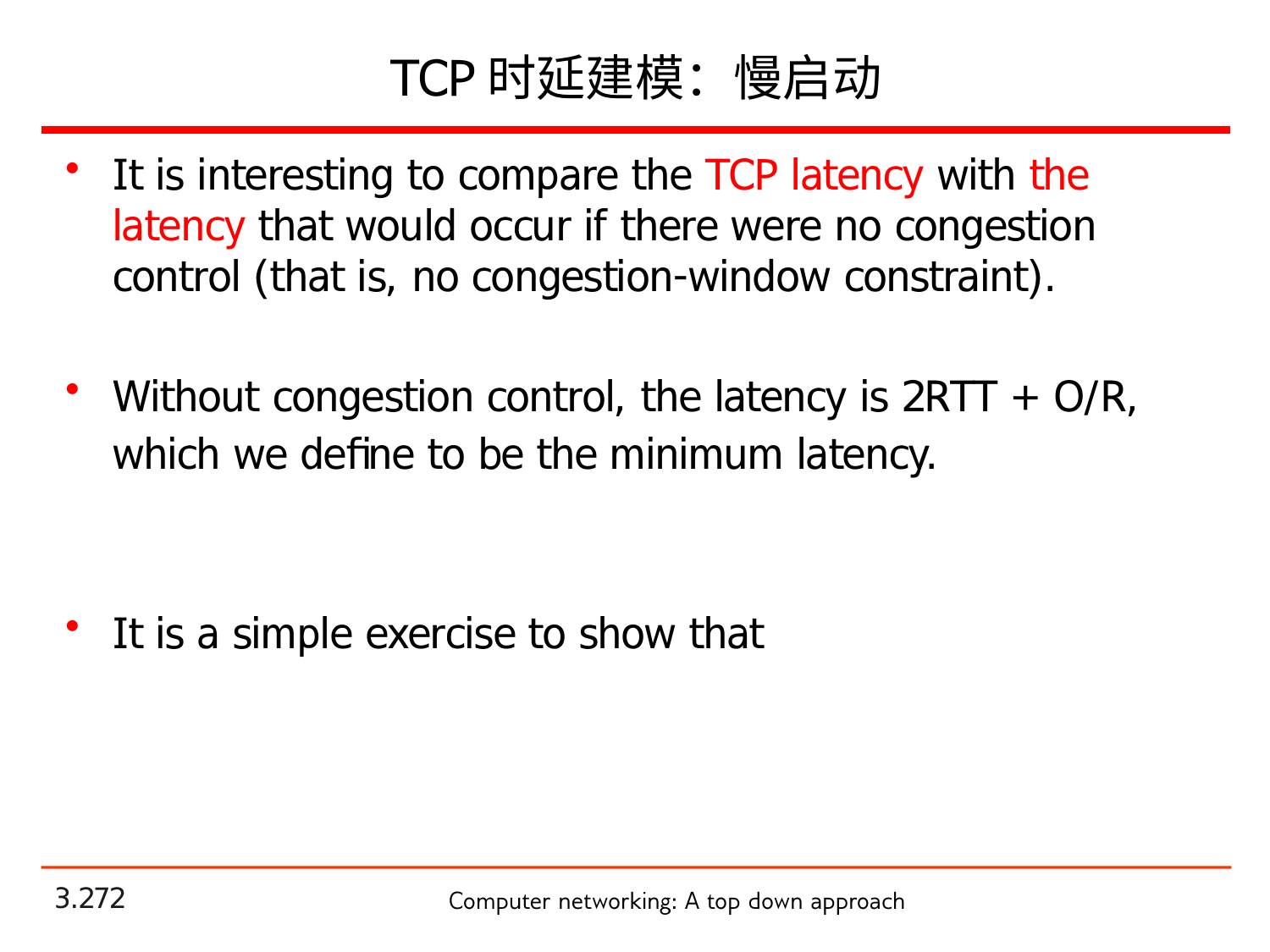

# TCP时延建模：慢启动
It is interesting to compare the TCP latency with the latency that would occur if there were no congestion control (that is, no congestion-window constraint).

Without congestion control, the latency is 2RTT + O/R, which we define to be the minimum latency.

It is a simple exercise to show that
Computer networking: A top down approach